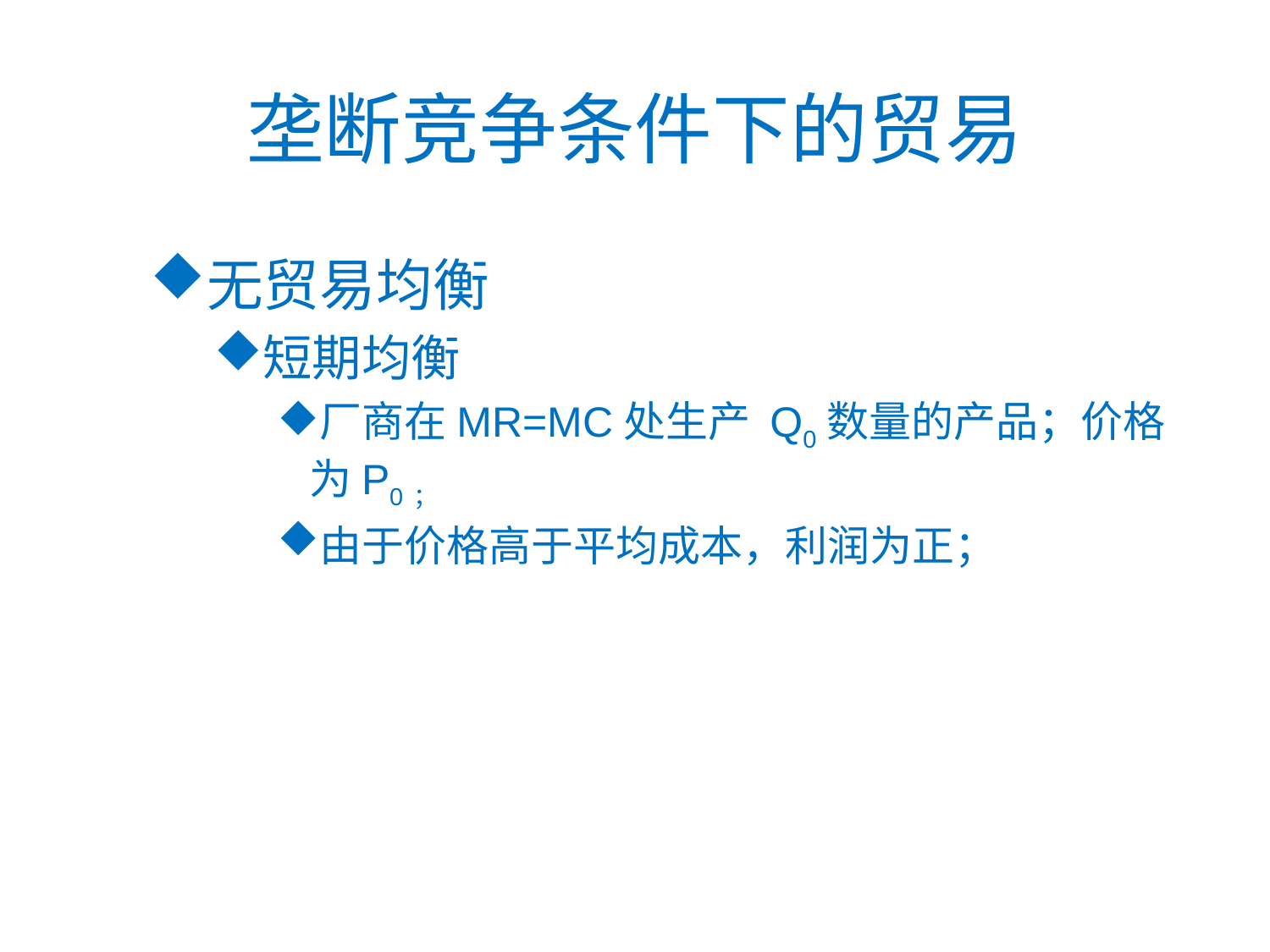

# 垄断竞争条件下的贸易
无贸易均衡
短期均衡
厂商在MR=MC处生产 Q0数量的产品；价格为P0；
由于价格高于平均成本，利润为正；